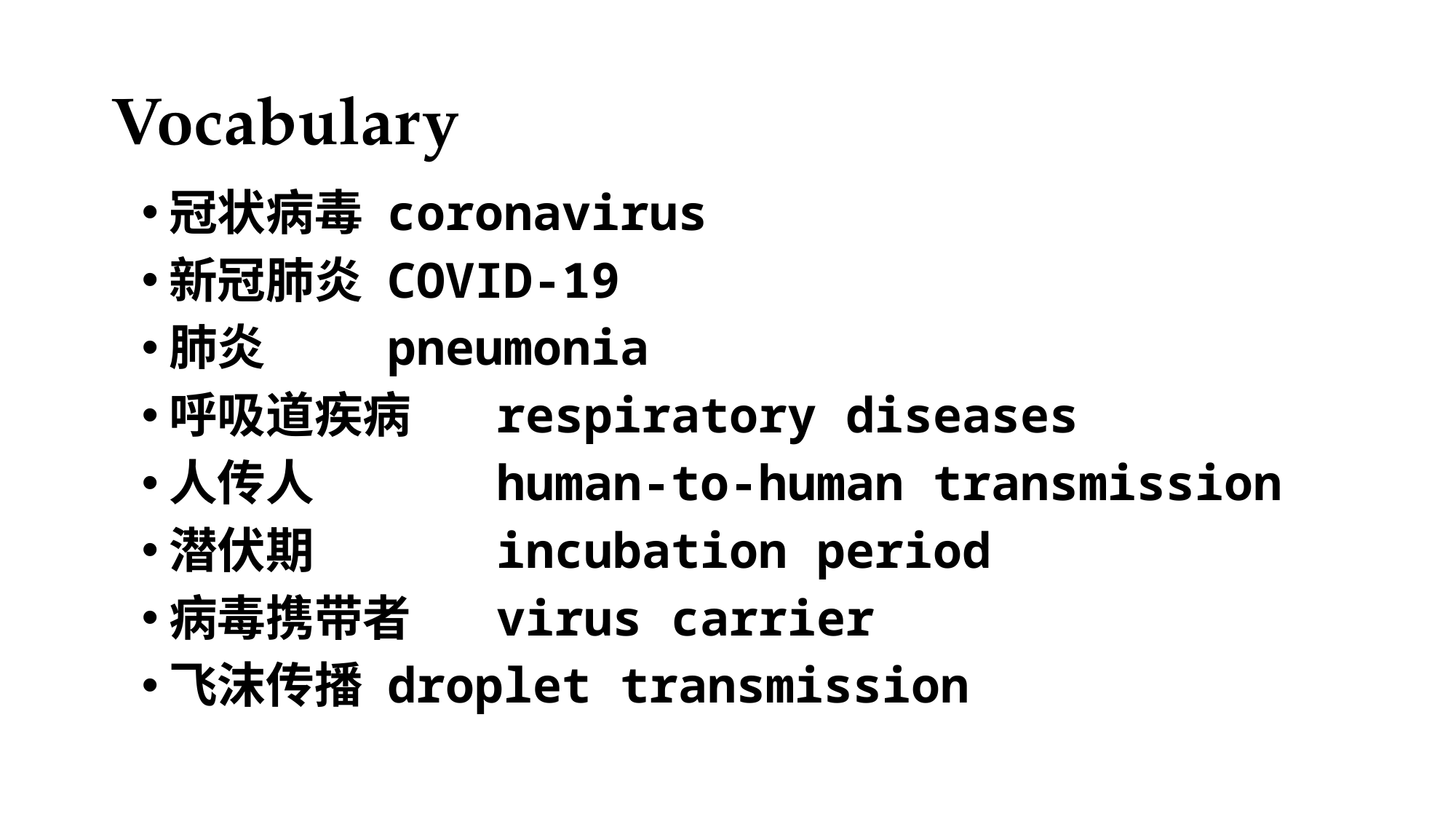

# Vocabulary
冠状病毒 	coronavirus
新冠肺炎 	COVID-19
肺炎 		pneumonia
呼吸道疾病 	respiratory diseases
人传人 		human-to-human transmission
潜伏期 		incubation period
病毒携带者 	virus carrier
飞沫传播 	droplet transmission